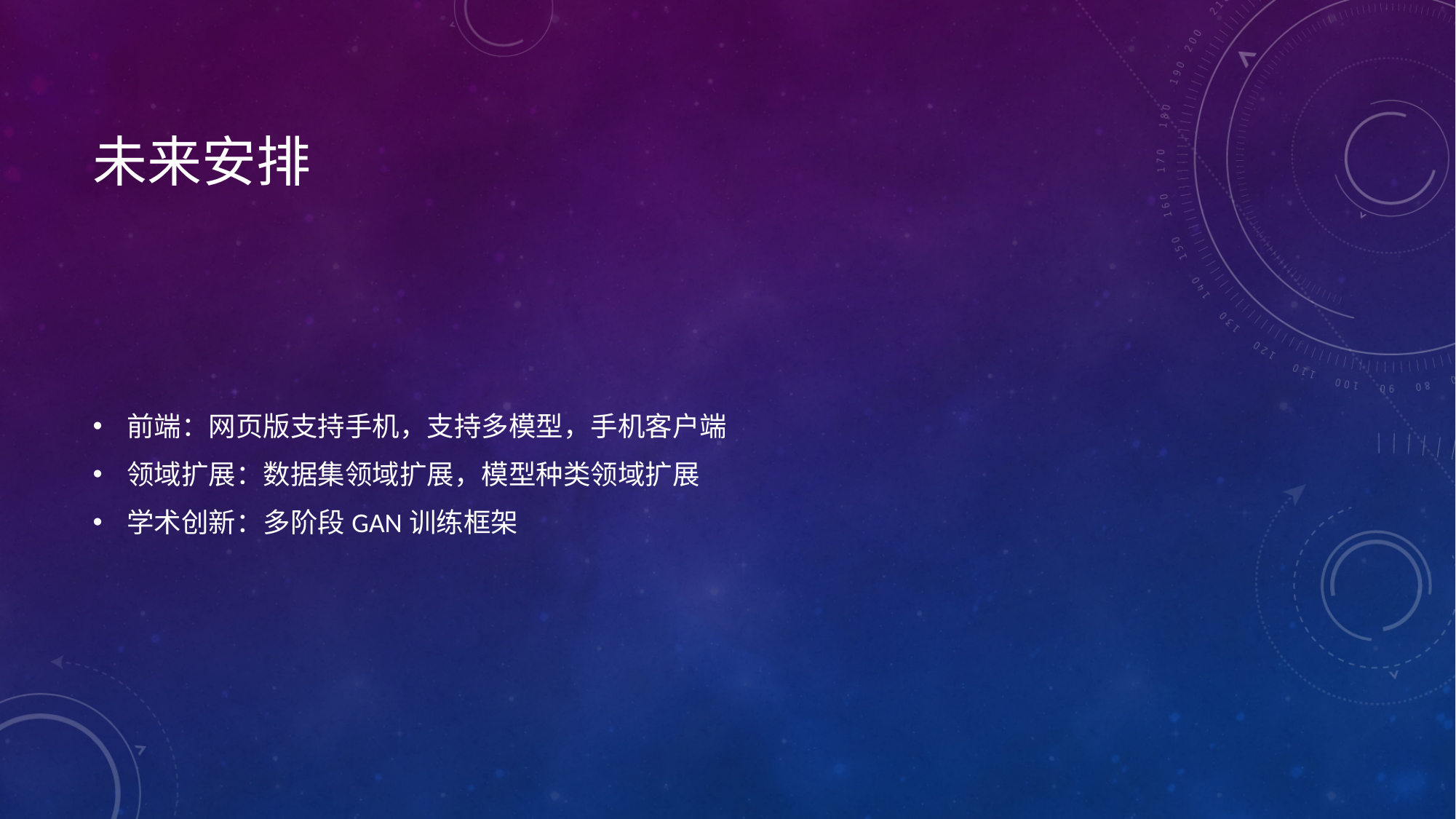

# 未来安排
前端：网页版支持手机，支持多模型，手机客户端
领域扩展：数据集领域扩展，模型种类领域扩展
学术创新：多阶段GAN训练框架